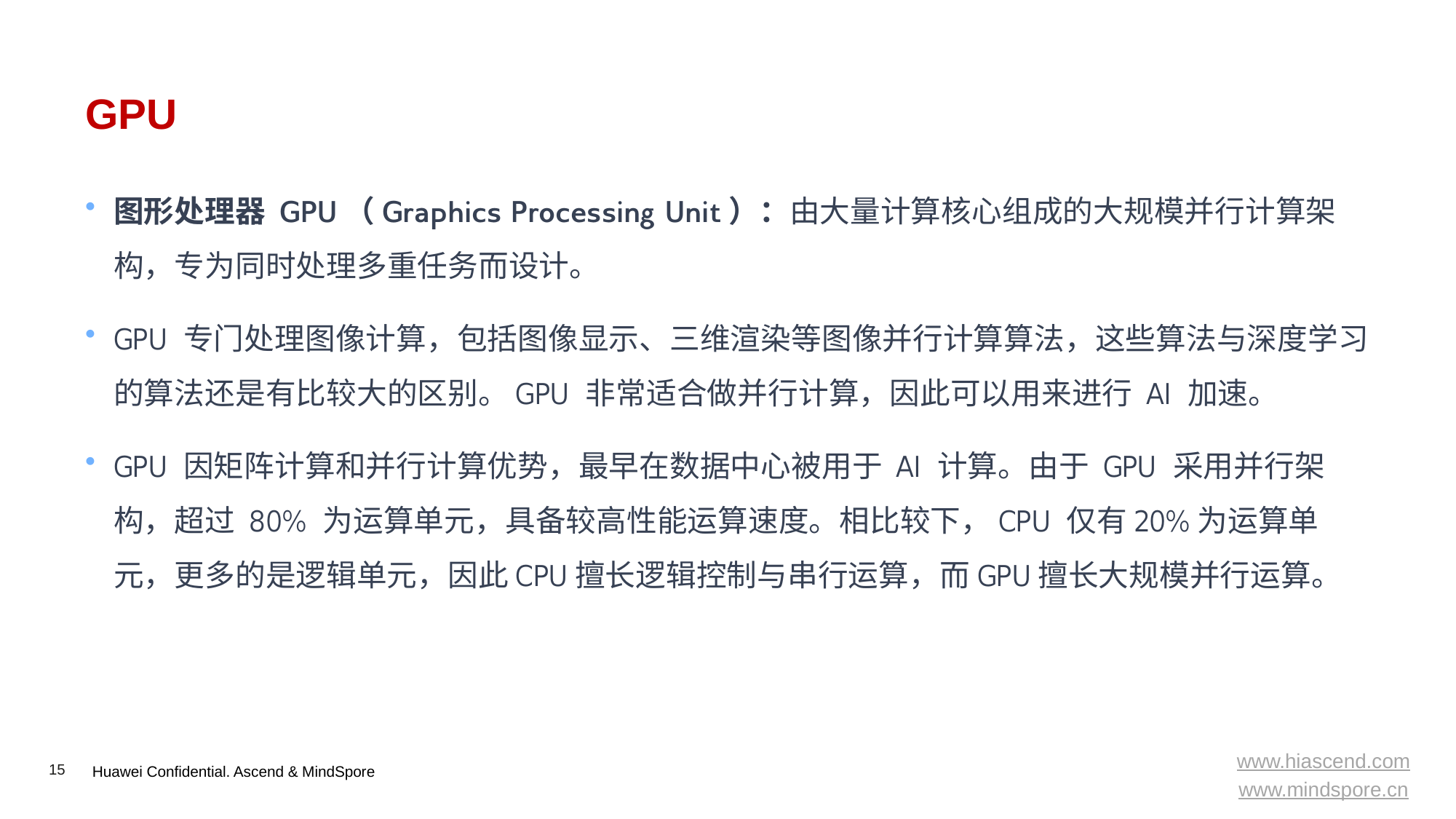

# GPU
图形处理器 GPU（Graphics Processing Unit）：由大量计算核心组成的大规模并行计算架构，专为同时处理多重任务而设计。
GPU 专门处理图像计算，包括图像显示、三维渲染等图像并行计算算法，这些算法与深度学习的算法还是有比较大的区别。GPU 非常适合做并行计算，因此可以用来进行 AI 加速。
GPU 因矩阵计算和并行计算优势，最早在数据中心被用于 AI 计算。由于 GPU 采用并行架构，超过 80% 为运算单元，具备较高性能运算速度。相比较下，CPU 仅有20%为运算单元，更多的是逻辑单元，因此CPU擅长逻辑控制与串行运算，而GPU擅长大规模并行运算。